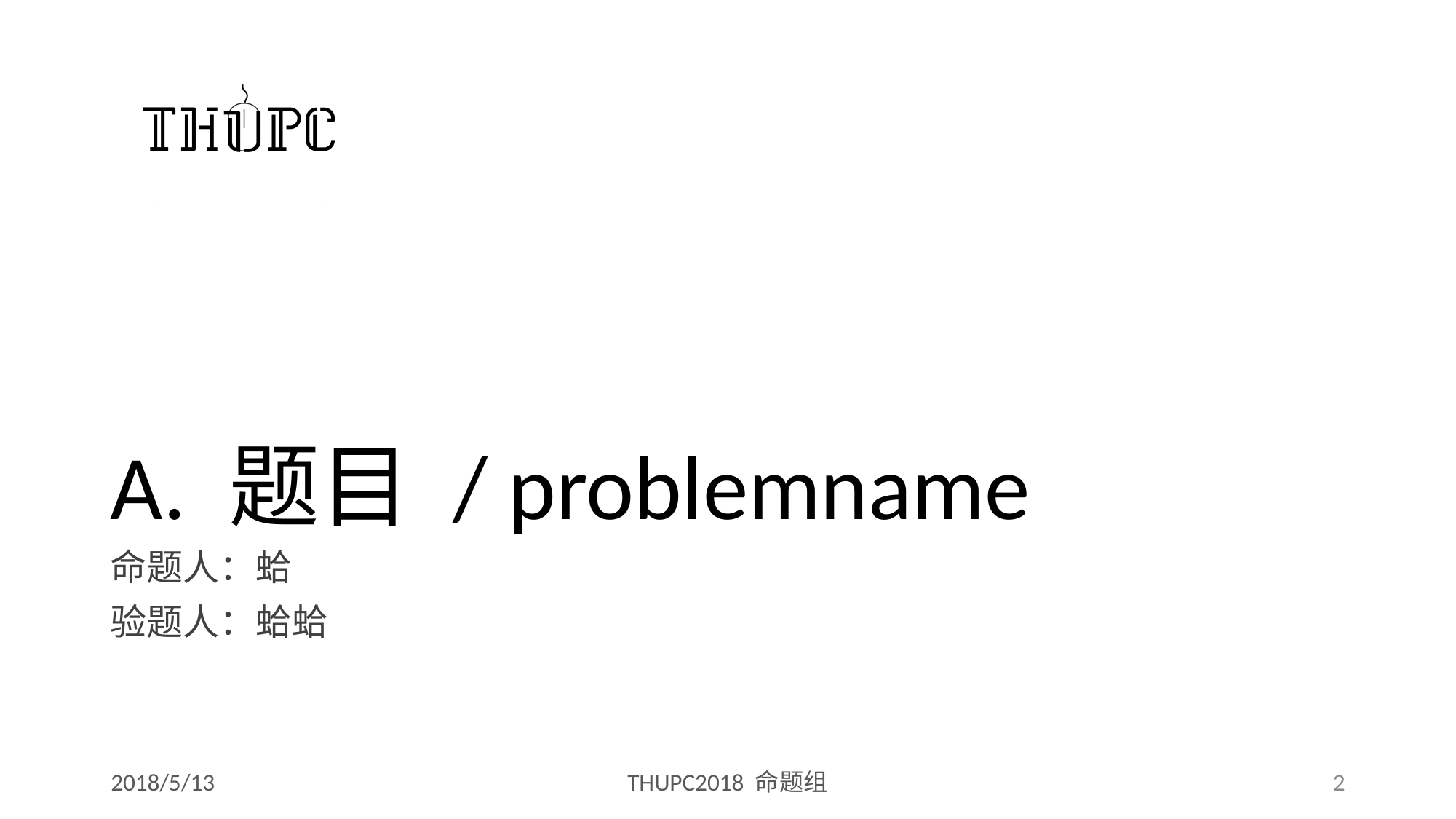

# A. 题目 / problemname
命题人：蛤
验题人：蛤蛤
2018/5/13
THUPC2018 命题组
2